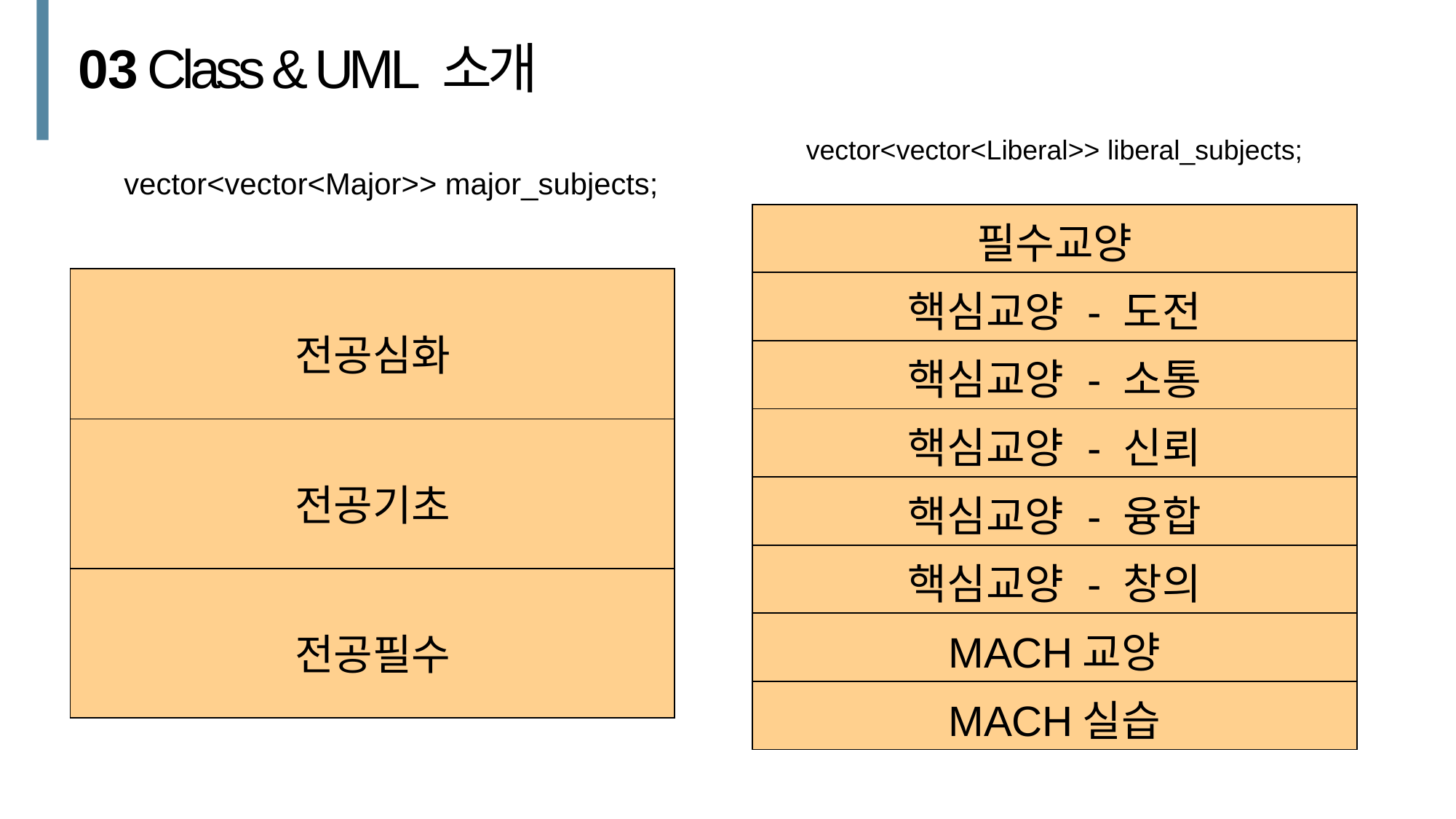

03
Class & UML 소개
vector<vector<Liberal>> liberal_subjects;
vector<vector<Major>> major_subjects;
| 필수교양 |
| --- |
| 핵심교양 - 도전 |
| 핵심교양 - 소통 |
| 핵심교양 - 신뢰 |
| 핵심교양 - 융합 |
| 핵심교양 - 창의 |
| MACH교양 |
| MACH실습 |
| 전공심화 |
| --- |
| 전공기초 |
| 전공필수 |